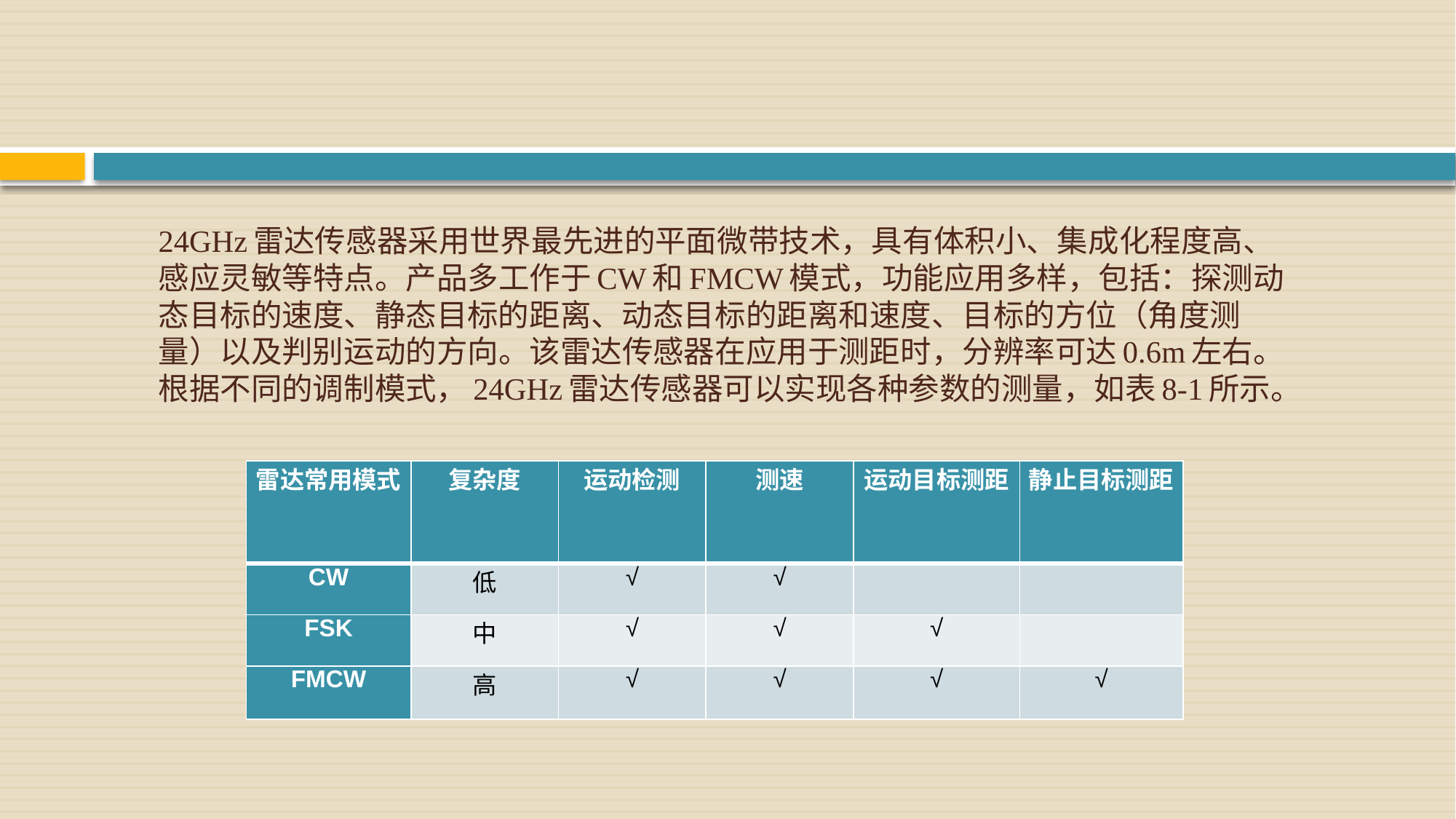

# 24GHz雷达传感器采用世界最先进的平面微带技术，具有体积小、集成化程度高、感应灵敏等特点。产品多工作于CW和FMCW模式，功能应用多样，包括：探测动态目标的速度、静态目标的距离、动态目标的距离和速度、目标的方位（角度测量）以及判别运动的方向。该雷达传感器在应用于测距时，分辨率可达0.6m左右。根据不同的调制模式，24GHz雷达传感器可以实现各种参数的测量，如表8-1所示。

| 雷达常用模式 | 复杂度 | 运动检测 | 测速 | 运动目标测距 | 静止目标测距 |
| --- | --- | --- | --- | --- | --- |
| CW | 低 | √ | √ |  |  |
| FSK | 中 | √ | √ | √ |  |
| FMCW | 高 | √ | √ | √ | √ |